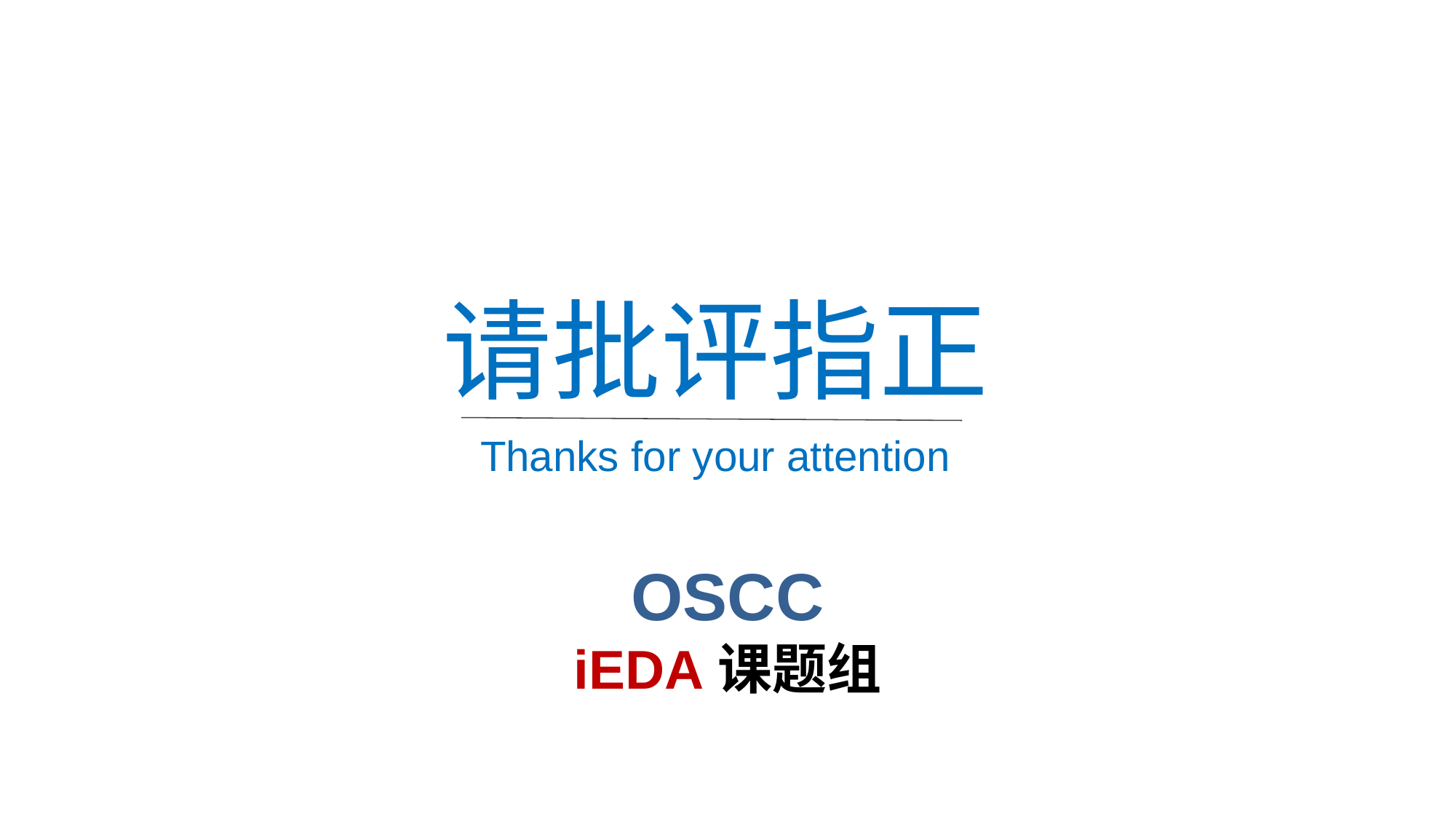

请批评指正
Thanks for your attention
OSCC
iEDA课题组